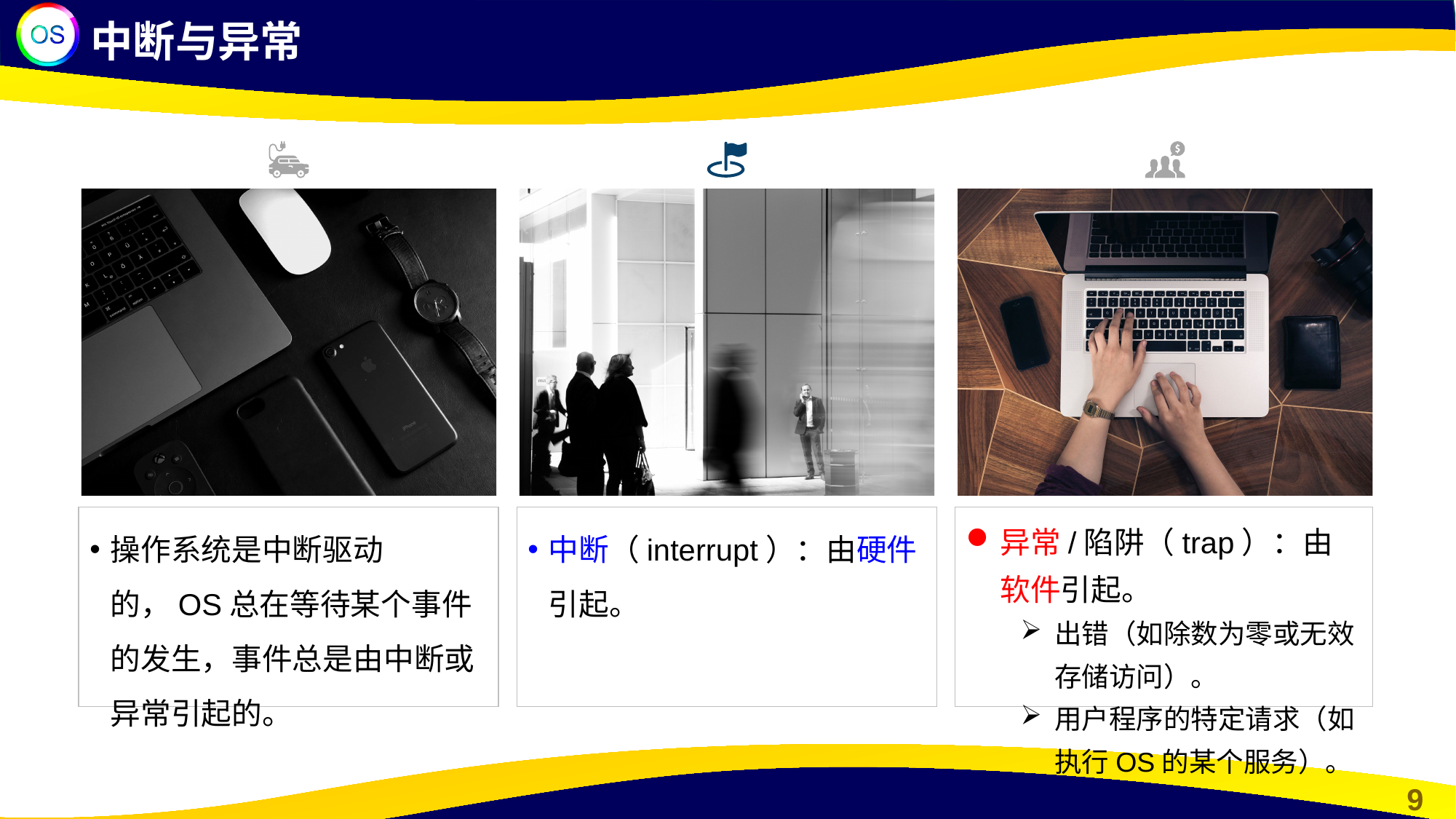

中断与异常

操作系统是中断驱动的，OS总在等待某个事件的发生，事件总是由中断或异常引起的。
中断（interrupt）：由硬件引起。
异常/陷阱（trap）：由软件引起。
出错（如除数为零或无效存储访问）。
用户程序的特定请求（如执行OS的某个服务）。